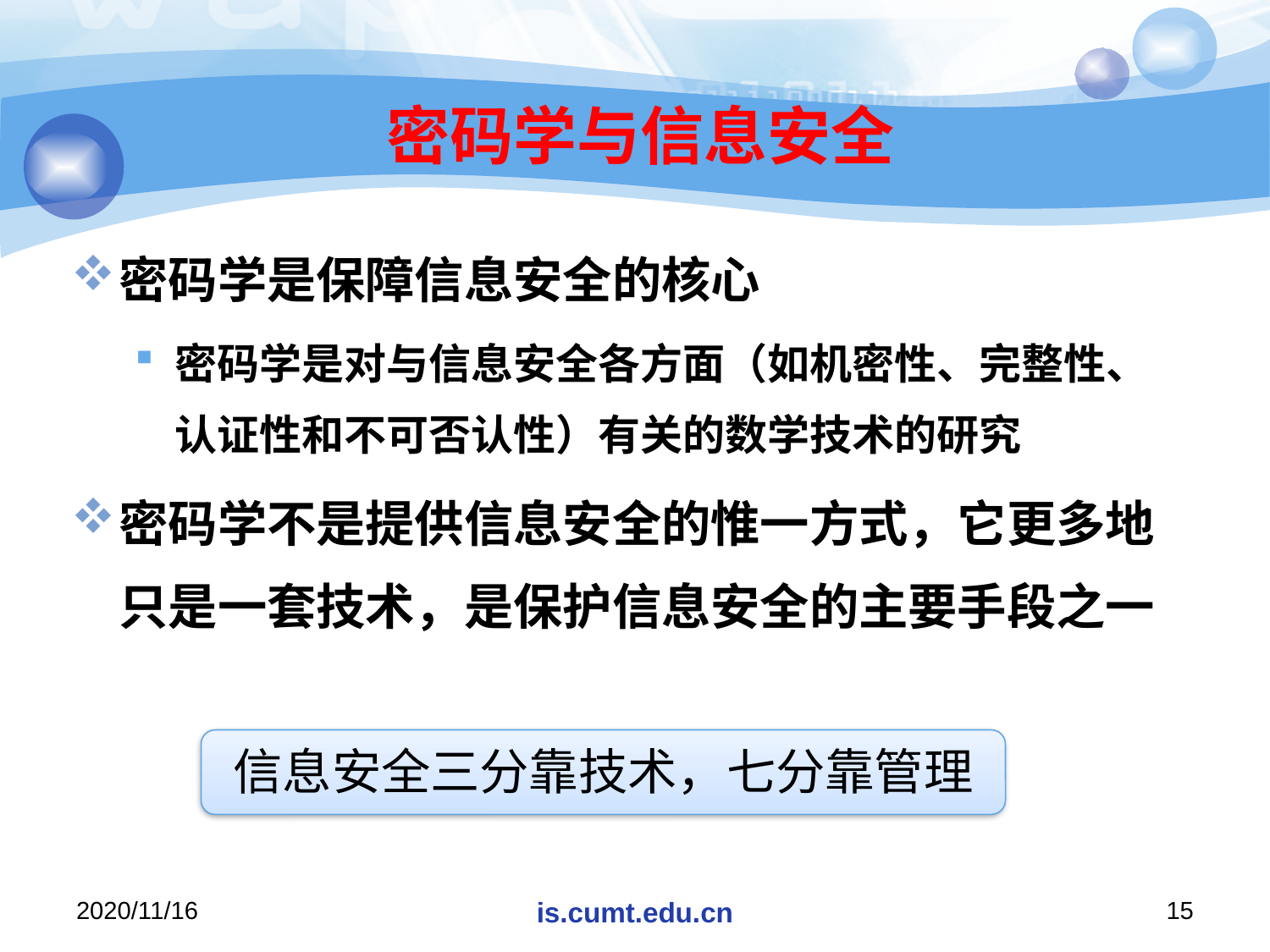

# 密码学与信息安全
密码学是保障信息安全的核心
密码学是对与信息安全各方面（如机密性、完整性、认证性和不可否认性）有关的数学技术的研究
密码学不是提供信息安全的惟一方式，它更多地只是一套技术，是保护信息安全的主要手段之一

信息安全三分靠技术，七分靠管理
2020/11/16
is.cumt.edu.cn
15